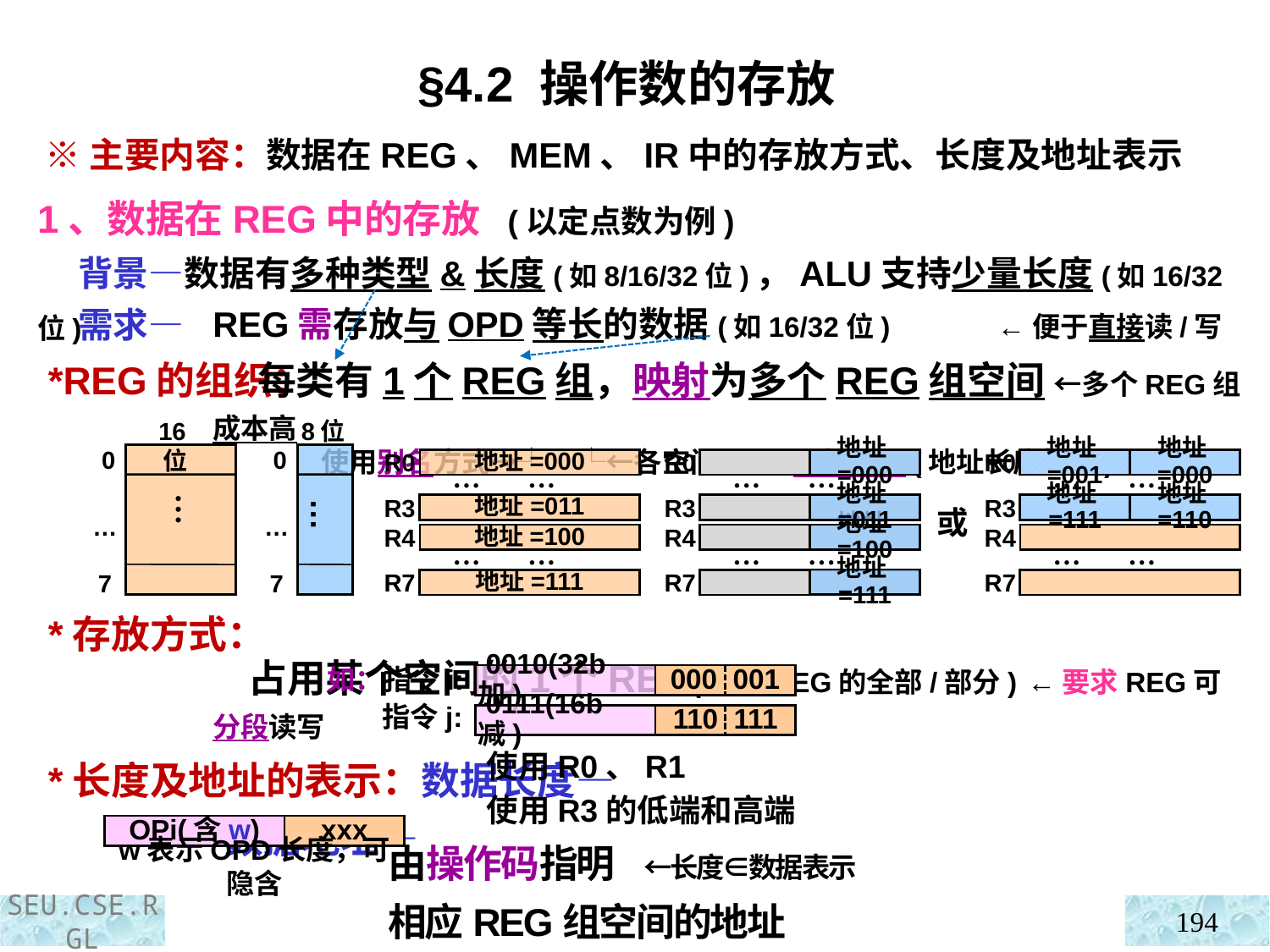

§4.2 操作数的存放
 ※主要内容：数据在REG、MEM、IR中的存放方式、长度及地址表示
1、数据在REG中的存放  (以定点数为例)
    背景—数据有多种类型&长度(如8/16/32位)，ALU支持少量长度(如16/32位)
REG需存放与OPD等长的数据(如16/32位)           ←便于直接读/写
    每类有1个REG组，映射为多个REG组空间 ←多个REG组成本高
                使用别名方式→┘     └←各空间REG个数相同(地址长度相同)

   占用某个空间的1个REG(物理REG的全部/部分) ←要求REG可分段读写
                                     使用R0、R1
                                     使用R3的低端和高端
                       由操作码指明    ←长度∈数据表示
                       相应REG组空间的地址
    需求—
 *REG的组织：

 *存放方式：

 *长度及地址的表示：数据长度—
                    数据地址—
16位
8位

 0
…
7
 0
…
7

…
…

地址=000
R0
…      …
R3
地址=011
R4
地址=100
…      …
R7
地址=111

地址=000
R0
…      …
地址=011
R3

地址=100
R4

…      …
地址=111
R7

地址=001

地址=000
R0
…      …
地址=111
地址=110
R3

R4

…      …
R7

或
 0010(32b加)
000  001
如：指令i:
指令j:
 0111(16b减)
110  111
OPi(含w)
xxx
w表示OPD长度，可隐含
194